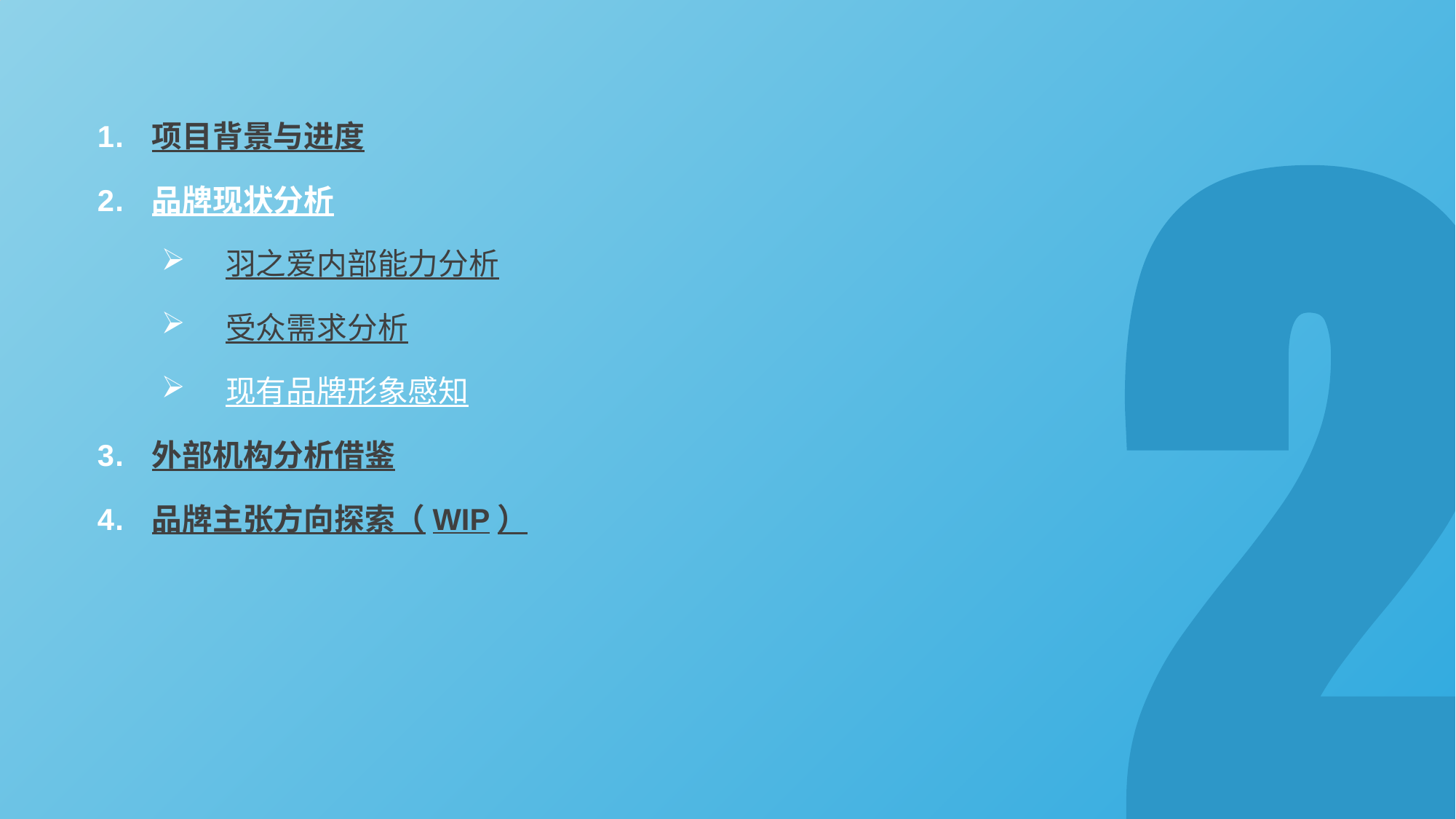

2
项目背景与进度
品牌现状分析
羽之爱内部能力分析
受众需求分析
现有品牌形象感知
外部机构分析借鉴
品牌主张方向探索（WIP）